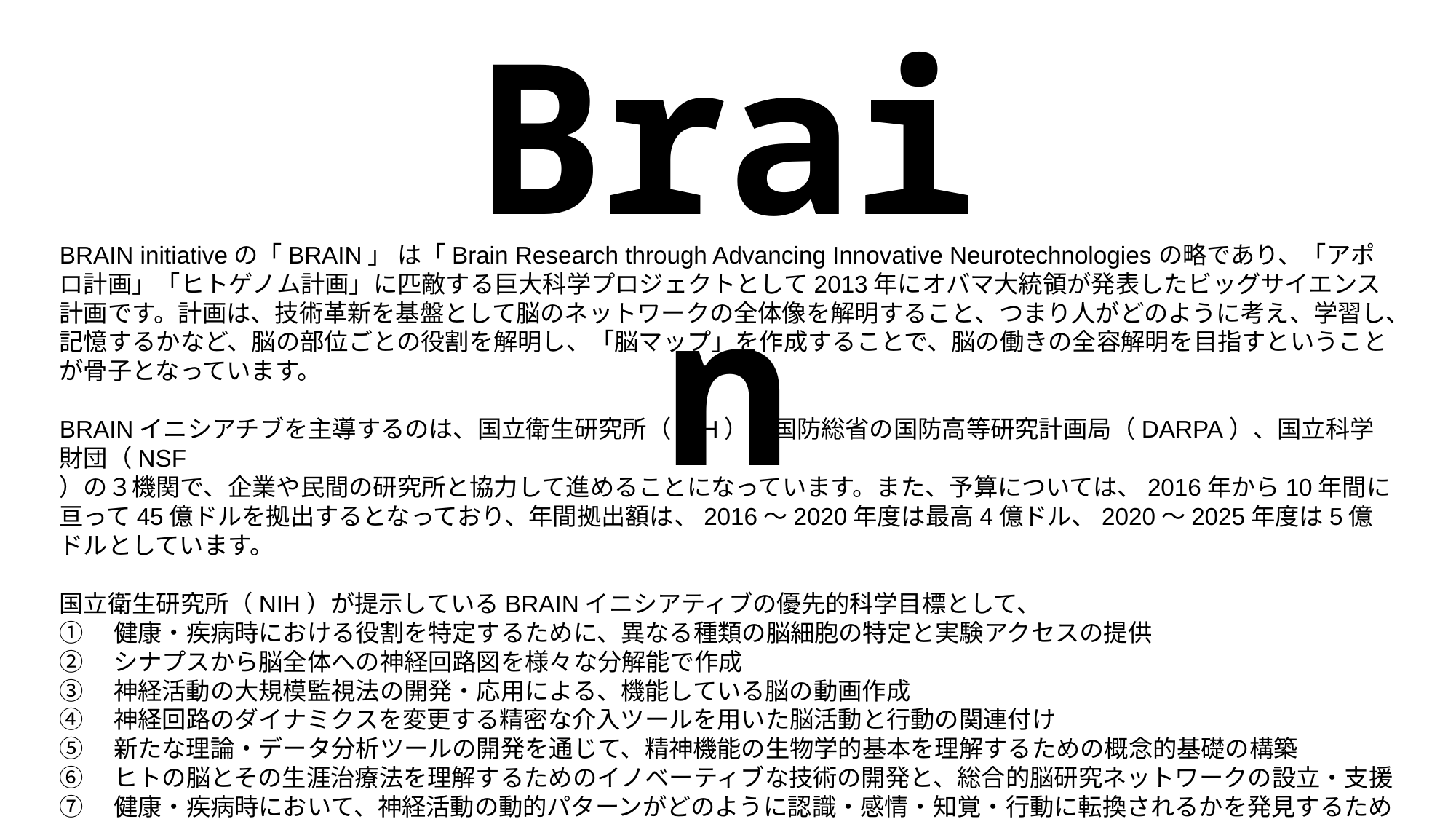

Brain
BRAIN initiativeの「BRAIN」 は「Brain Research through Advancing Innovative Neurotechnologiesの略であり、「アポロ計画」「ヒトゲノム計画」に匹敵する巨大科学プロジェクトとして2013年にオバマ大統領が発表したビッグサイエンス計画です。計画は、技術革新を基盤として脳のネットワークの全体像を解明すること、つまり人がどのように考え、学習し、記憶するかなど、脳の部位ごとの役割を解明し、「脳マップ」を作成することで、脳の働きの全容解明を目指すということが骨子となっています。

BRAINイニシアチブを主導するのは、国立衛生研究所（NIH）、国防総省の国防高等研究計画局（DARPA）、国立科学財団（NSF
）の３機関で、企業や民間の研究所と協力して進めることになっています。また、予算については、2016年から10年間に亘って45億ドルを拠出するとなっており、年間拠出額は、2016～2020年度は最高4億ドル、2020～2025年度は5億ドルとしています。

国立衛生研究所（NIH）が提示しているBRAINイニシアティブの優先的科学目標として、
①　健康・疾病時における役割を特定するために、異なる種類の脳細胞の特定と実験アクセスの提供
②　シナプスから脳全体への神経回路図を様々な分解能で作成
③　神経活動の大規模監視法の開発・応用による、機能している脳の動画作成
④　神経回路のダイナミクスを変更する精密な介入ツールを用いた脳活動と行動の関連付け
⑤　新たな理論・データ分析ツールの開発を通じて、精神機能の生物学的基本を理解するための概念的基礎の構築
⑥　ヒトの脳とその生涯治療法を理解するためのイノベーティブな技術の開発と、総合的脳研究ネットワークの設立・支援
⑦　健康・疾病時において、神経活動の動的パターンがどのように認識・感情・知覚・行動に転換されるかを発見するために、他の目標達成を進める中で生まれた新技術と概念的アプローチの統合の7点を挙げています。